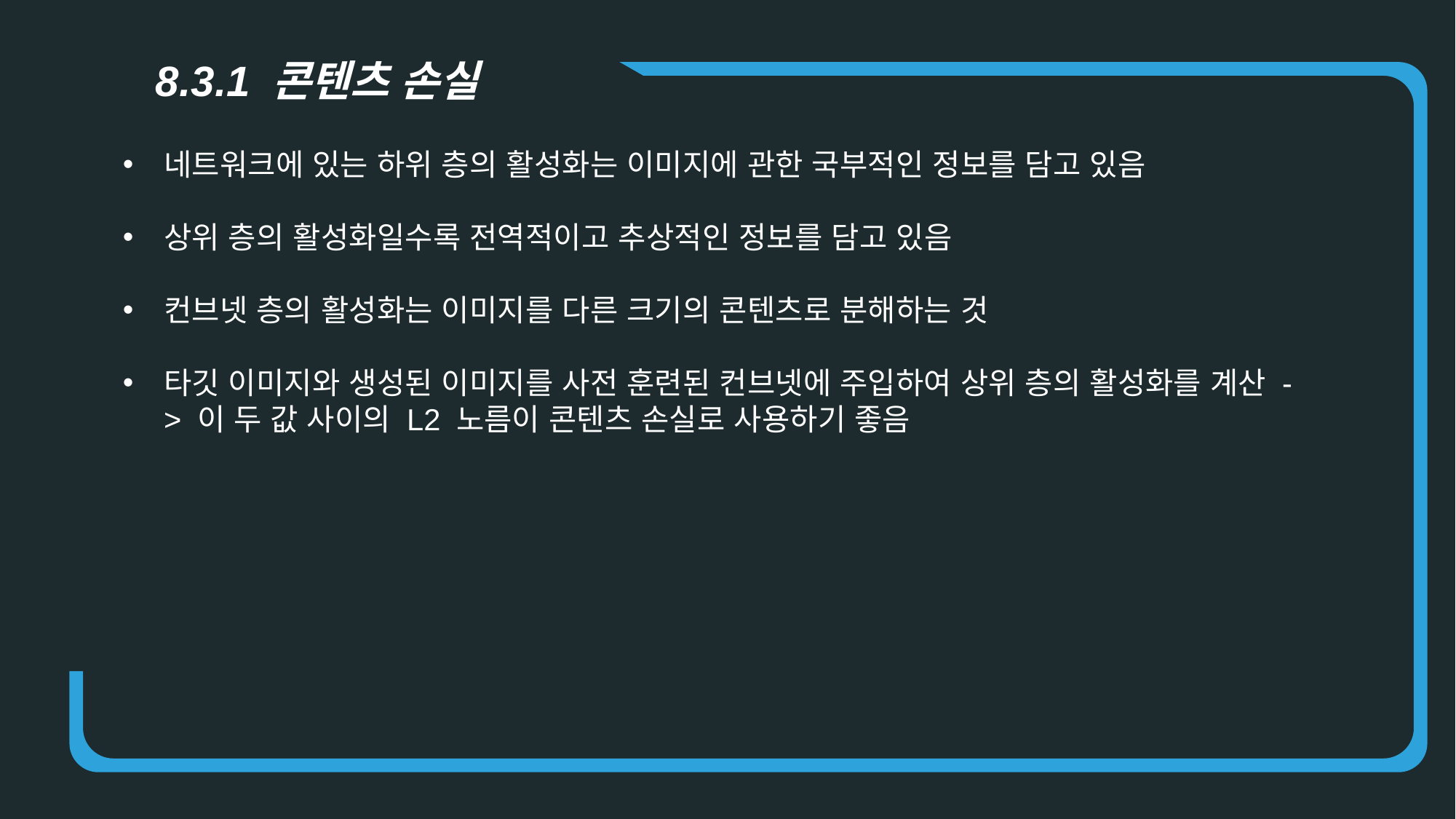

8.3.1 콘텐츠 손실

네트워크에 있는 하위 층의 활성화는 이미지에 관한 국부적인 정보를 담고 있음

상위 층의 활성화일수록 전역적이고 추상적인 정보를 담고 있음

컨브넷 층의 활성화는 이미지를 다른 크기의 콘텐츠로 분해하는 것

타깃 이미지와 생성된 이미지를 사전 훈련된 컨브넷에 주입하여 상위 층의 활성화를 계산 -> 이 두 값 사이의 L2 노름이 콘텐츠 손실로 사용하기 좋음